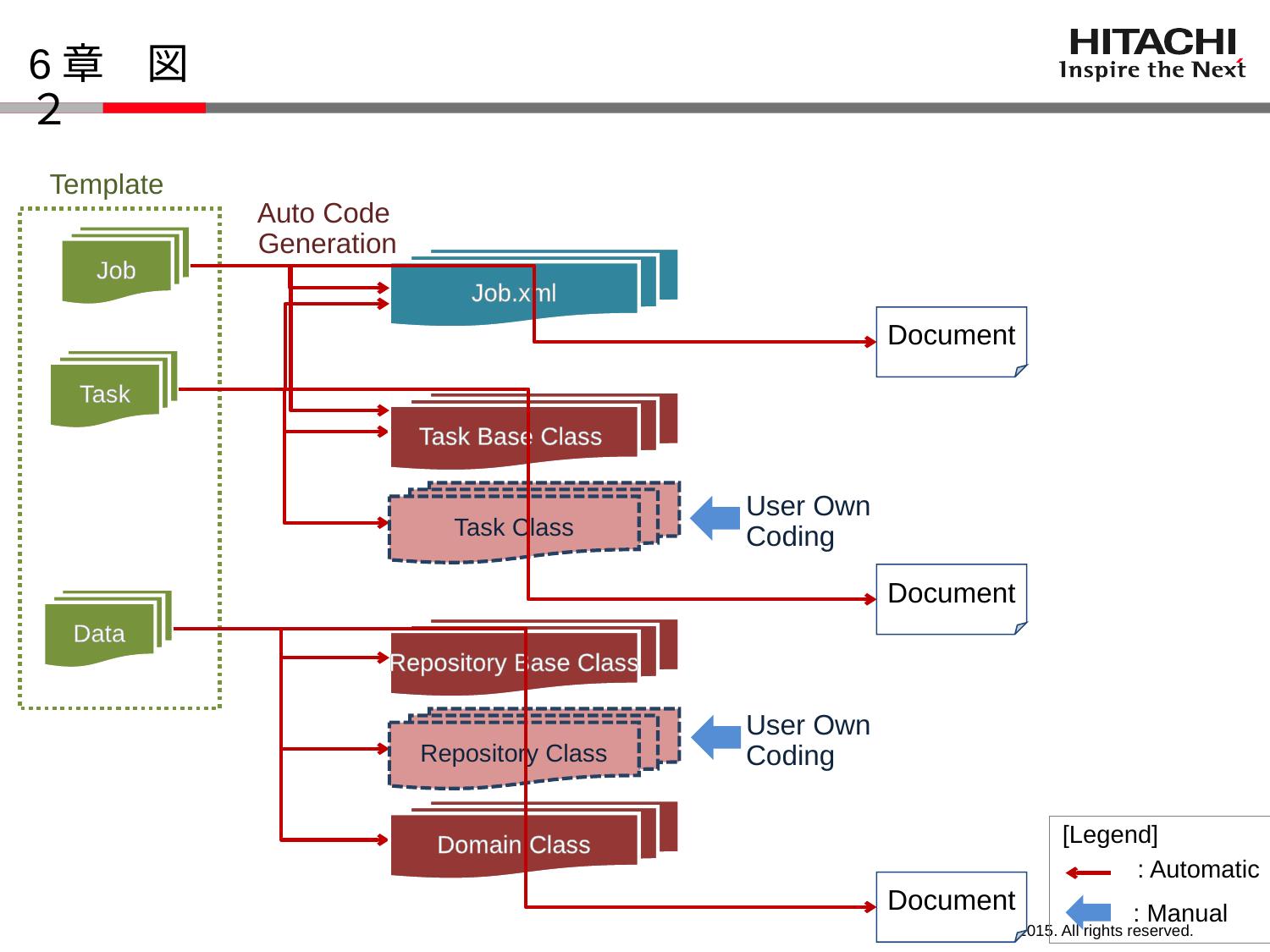

自動化テンプレート

手動
自動
XML
JAVA
Excel
# 6章　図２
PCS
Template
Auto Code
Generation

Job
Job.xml
Document
Task
Task Base Class
User Own
Coding
Task Class

Document
Data
Repository Base Class
User Own
Coding
Repository Class

Domain Class
[Legend]
: Automatic

: Manual
Document
UI
(VB)
Job/Stream

Shell

MPP
(VB/COBOL
/C)
Batch
(COBOL)
DB